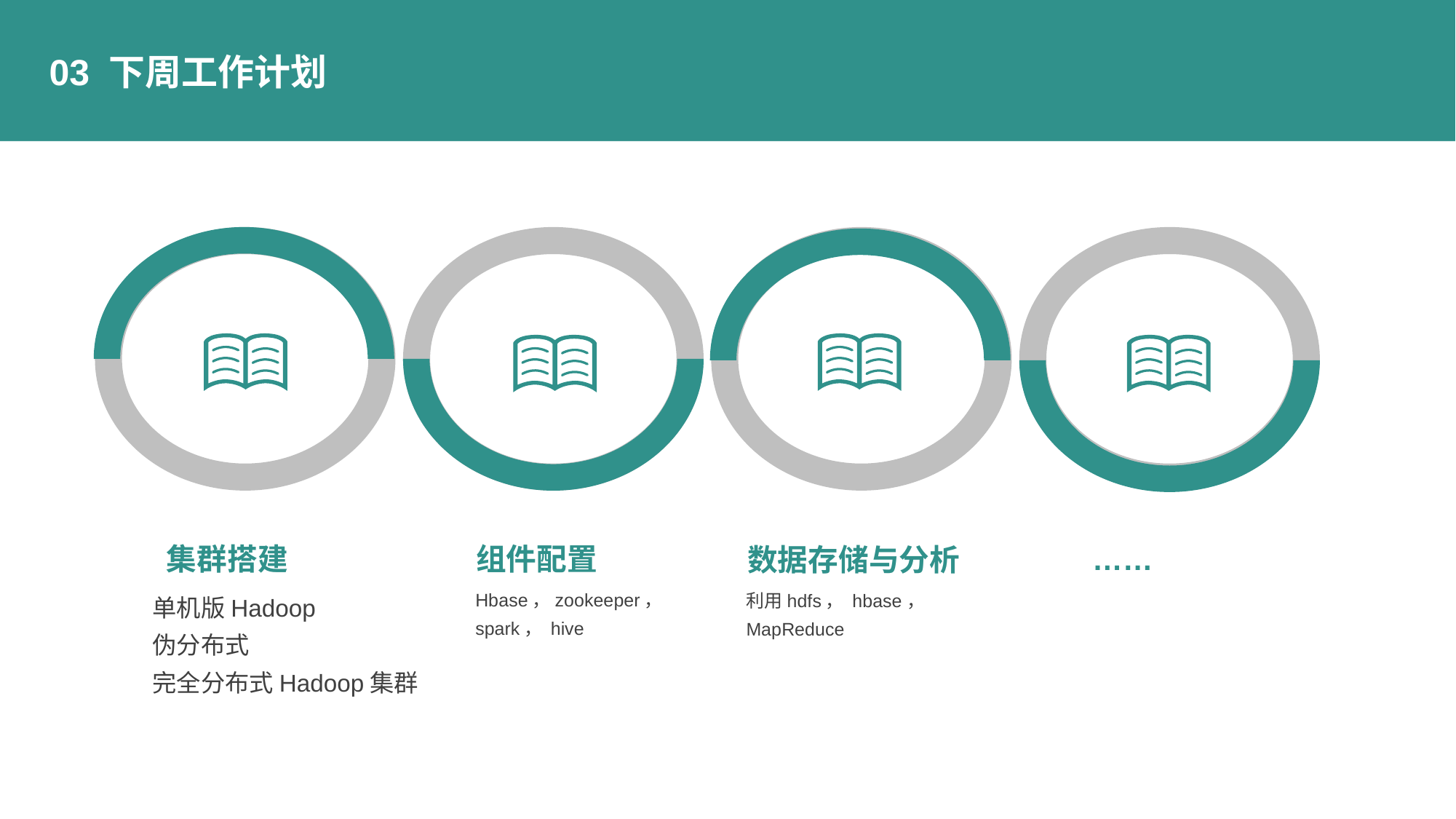

03 下周工作计划

集群搭建
组件配置
……
数据存储与分析
Hbase，zookeeper，
spark， hive

利用hdfs， hbase， MapReduce

单机版Hadoop
伪分布式
完全分布式Hadoop集群